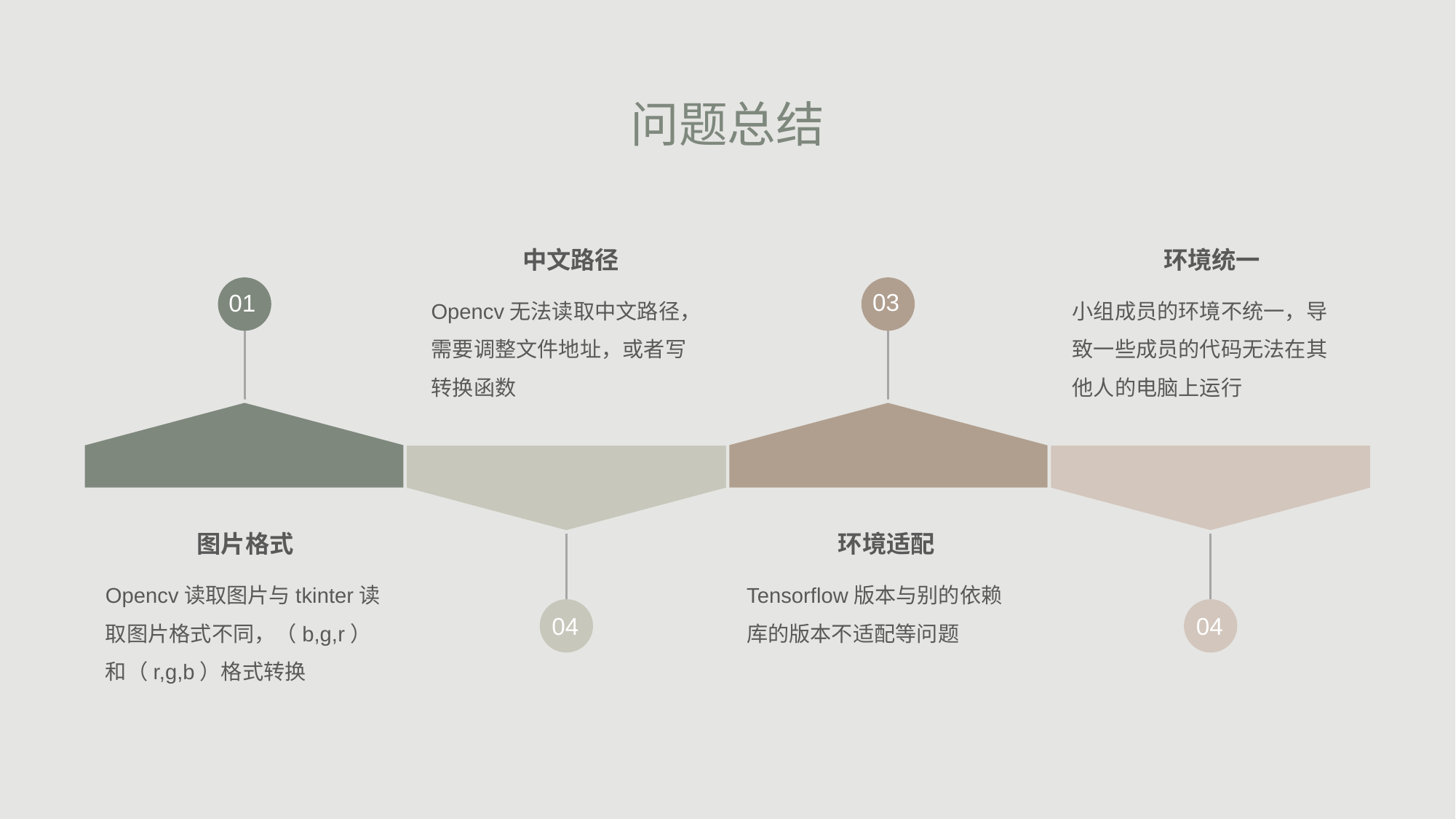

问题总结
中文路径
环境统一

03
01

Opencv无法读取中文路径，需要调整文件地址，或者写转换函数
小组成员的环境不统一，导致一些成员的代码无法在其他人的电脑上运行

图片格式
环境适配
Opencv读取图片与tkinter读取图片格式不同，（b,g,r）和（r,g,b）格式转换
Tensorflow版本与别的依赖库的版本不适配等问题

04
04